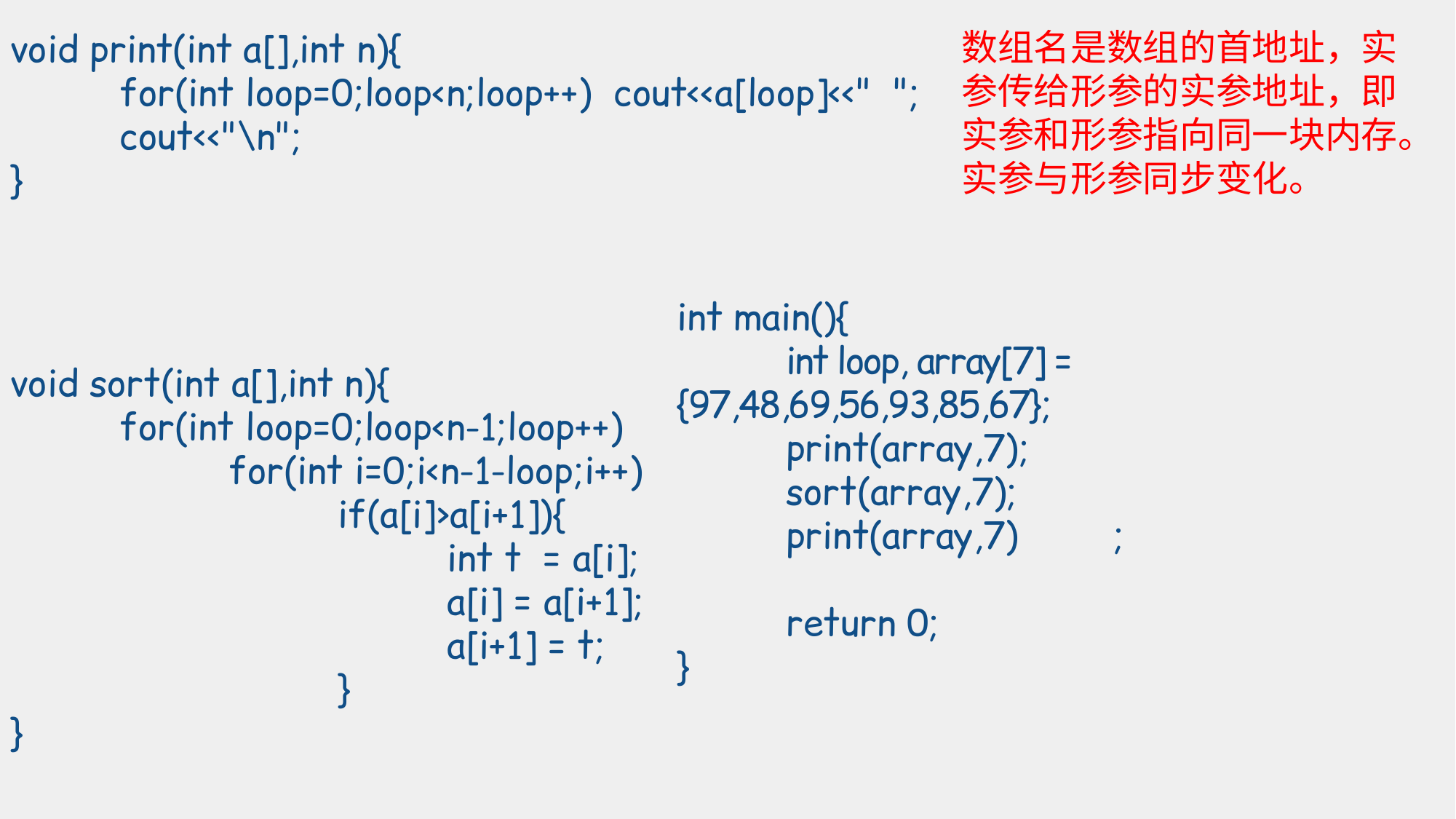

数组名是数组的首地址，实参传给形参的实参地址，即实参和形参指向同一块内存。
实参与形参同步变化。
void print(int a[],int n){
	for(int loop=0;loop<n;loop++)  cout<<a[loop]<<"  ";
	cout<<"\n";
}
int main(){
	int loop, array[7] = {97,48,69,56,93,85,67};
	print(array,7);
	sort(array,7);
	print(array,7)	;

	return 0;
}
void sort(int a[],int n){
	for(int loop=0;loop<n-1;loop++)
		for(int i=0;i<n-1-loop;i++)
			if(a[i]>a[i+1]){
				int t  = a[i];
				a[i] = a[i+1];
				a[i+1] = t;
			}
}